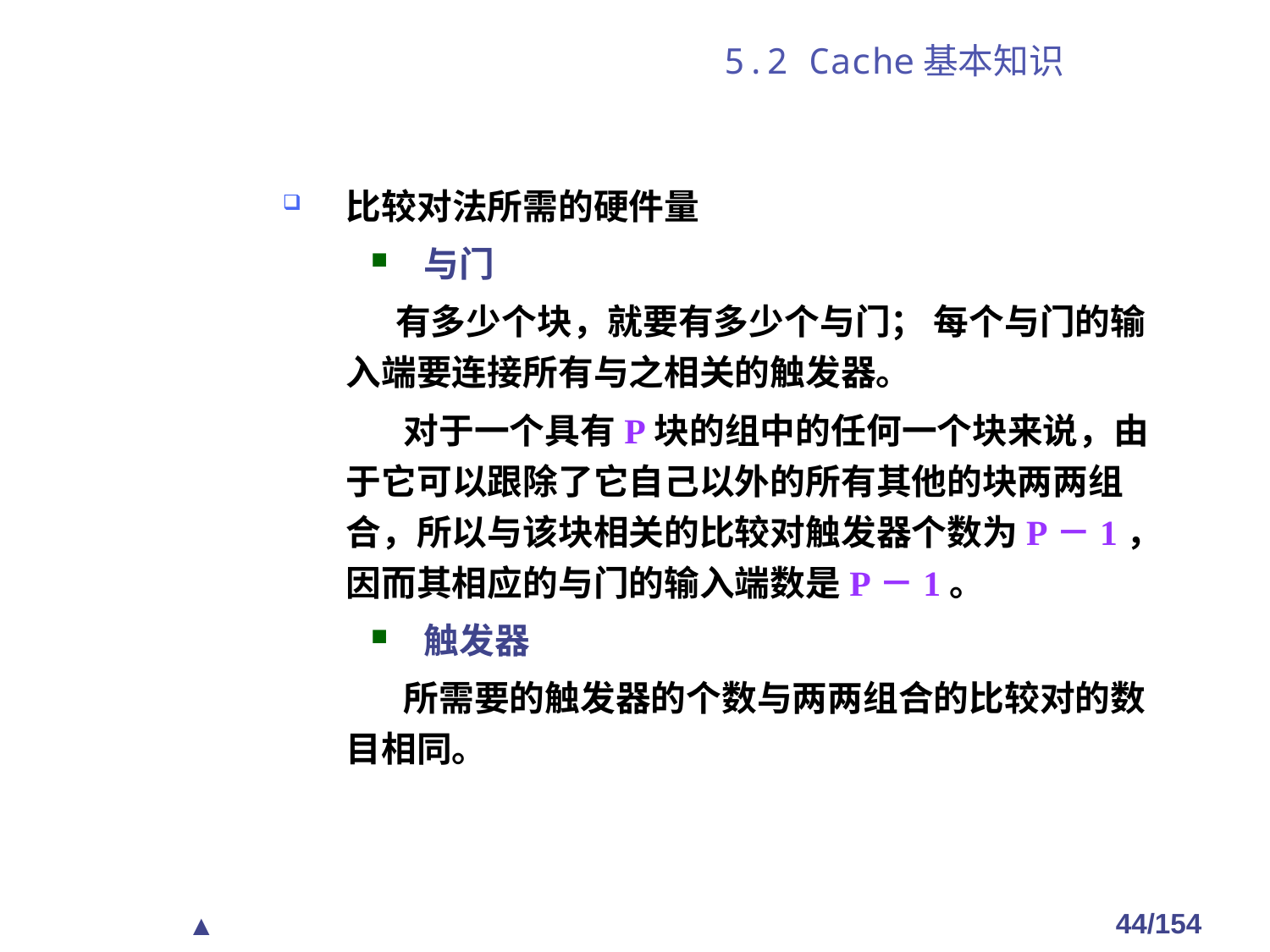

# 5.2 Cache基本知识
比较对法所需的硬件量
与门
             有多少个块，就要有多少个与门； 每个与门的输入端要连接所有与之相关的触发器。
              对于一个具有P块的组中的任何一个块来说，由于它可以跟除了它自己以外的所有其他的块两两组合，所以与该块相关的比较对触发器个数为P－1，因而其相应的与门的输入端数是P－1。
触发器
              所需要的触发器的个数与两两组合的比较对的数目相同。